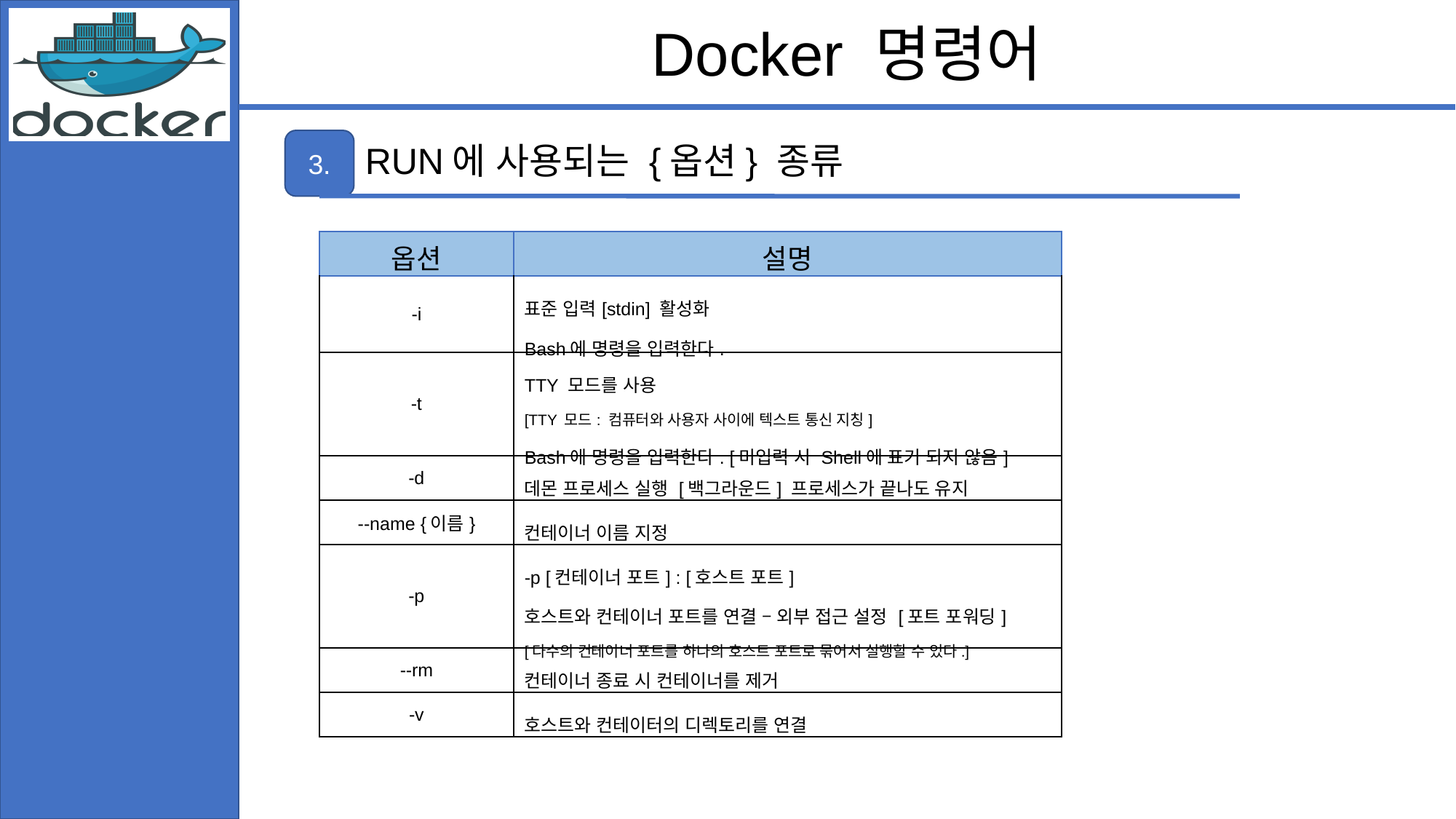

Docker 명령어
3.
RUN에 사용되는 {옵션} 종류
| 옵션 | 설명 |
| --- | --- |
| -i | 표준 입력[stdin] 활성화 Bash에 명령을 입력한다. |
| -t | TTY 모드를 사용 [TTY 모드: 컴퓨터와 사용자 사이에 텍스트 통신 지칭] Bash에 명령을 입력한다. [미입력 시 Shell에 표기 되지 않음] |
| -d | 데몬 프로세스 실행 [백그라운드] 프로세스가 끝나도 유지 |
| --name {이름} | 컨테이너 이름 지정 |
| -p | -p [컨테이너 포트] : [호스트 포트] 호스트와 컨테이너 포트를 연결 – 외부 접근 설정 [포트 포워딩] [다수의 컨테이너 포트를 하나의 호스트 포트로 묶어서 실행할 수 있다.] |
| --rm | 컨테이너 종료 시 컨테이너를 제거 |
| -v | 호스트와 컨테이터의 디렉토리를 연결 |